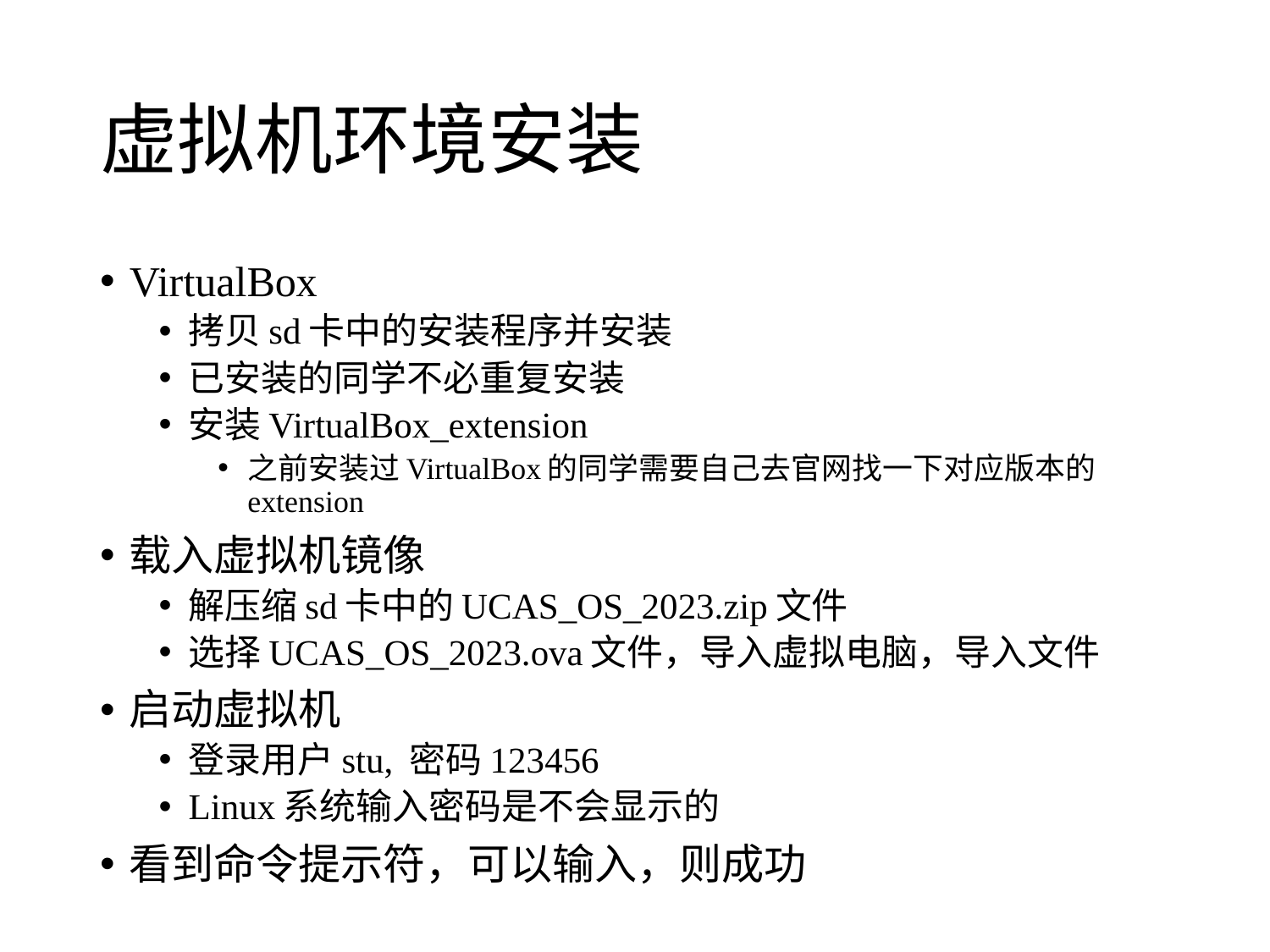

# 虚拟机环境安装
VirtualBox
拷贝sd卡中的安装程序并安装
已安装的同学不必重复安装
安装VirtualBox_extension
之前安装过VirtualBox的同学需要自己去官网找一下对应版本的extension
载入虚拟机镜像
解压缩sd卡中的UCAS_OS_2023.zip文件
选择UCAS_OS_2023.ova文件，导入虚拟电脑，导入文件
启动虚拟机
登录用户stu, 密码123456
Linux系统输入密码是不会显示的
看到命令提示符，可以输入，则成功